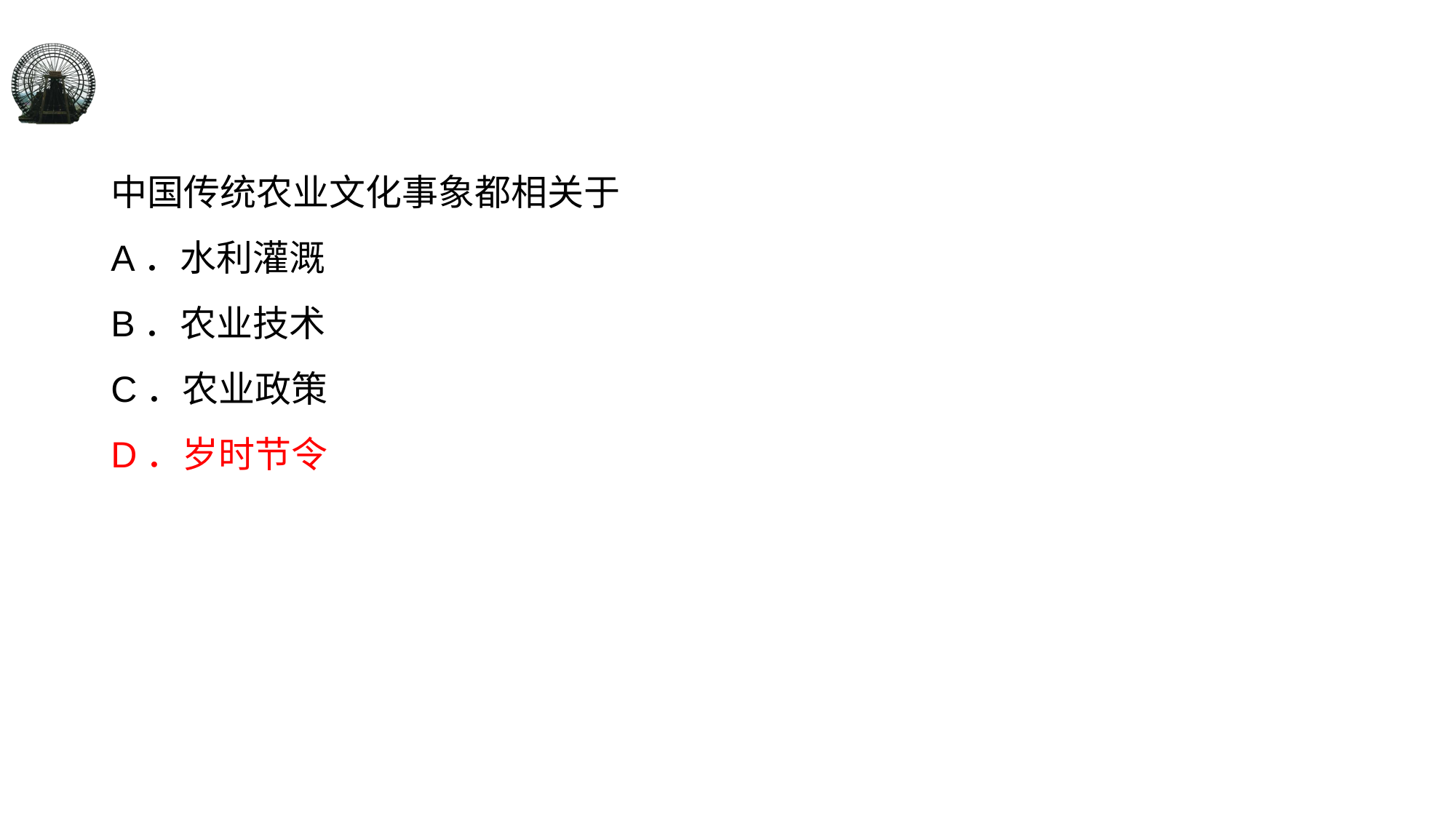

#
中国传统农业文化事象都相关于
A．水利灌溉
B．农业技术
C．农业政策
D．岁时节令
33